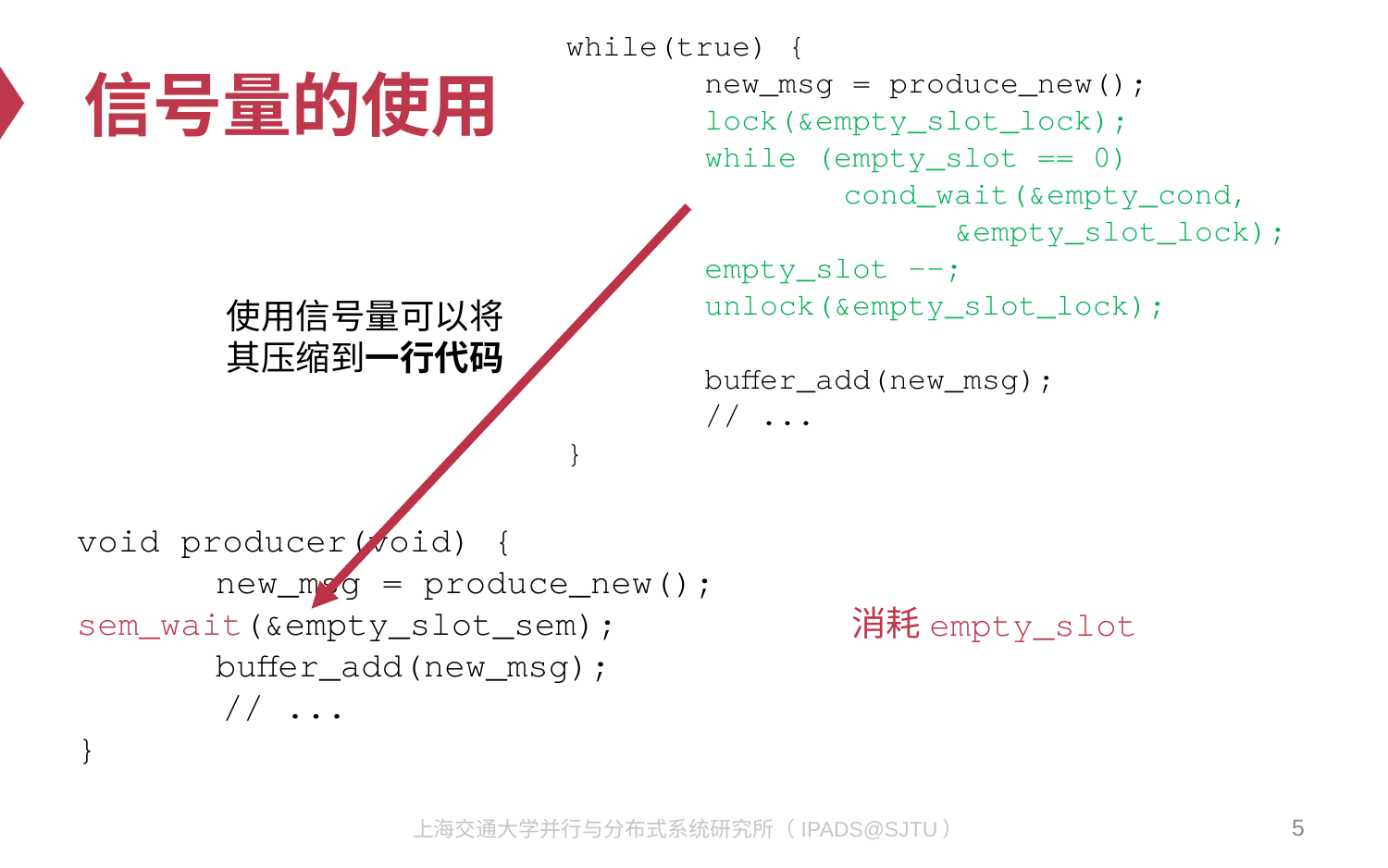

while(true) {
	new_msg = produce_new();
	lock(&empty_slot_lock);
	while (empty_slot == 0)
		cond_wait(&empty_cond,
                     &empty_slot_lock);
	empty_slot --;
	unlock(&empty_slot_lock);

	buffer_add(new_msg);
	// ...
}
# 信号量的使用

使用信号量可以将其压缩到一行代码
void producer(void) {
	new_msg = produce_new(); 	sem_wait(&empty_slot_sem);
	buffer_add(new_msg);
       // ...
}
消耗empty_slot
5
上海交通大学并行与分布式系统研究所（IPADS@SJTU）